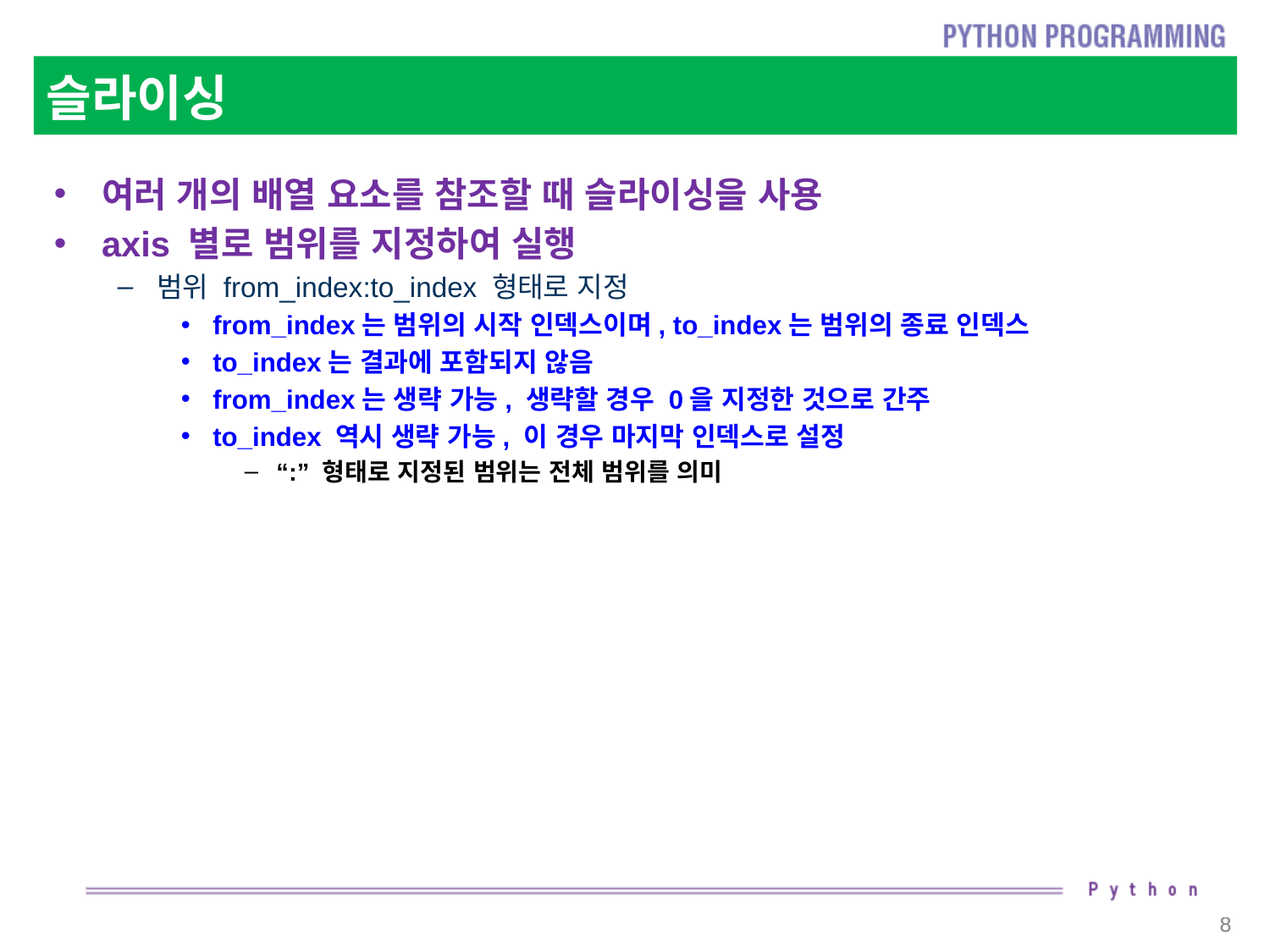

# 슬라이싱
여러 개의 배열 요소를 참조할 때 슬라이싱을 사용
axis 별로 범위를 지정하여 실행
범위 from_index:to_index 형태로 지정
from_index는 범위의 시작 인덱스이며, to_index는 범위의 종료 인덱스
to_index는 결과에 포함되지 않음
from_index는 생략 가능, 생략할 경우 0을 지정한 것으로 간주
to_index 역시 생략 가능, 이 경우 마지막 인덱스로 설정
“:” 형태로 지정된 범위는 전체 범위를 의미
8